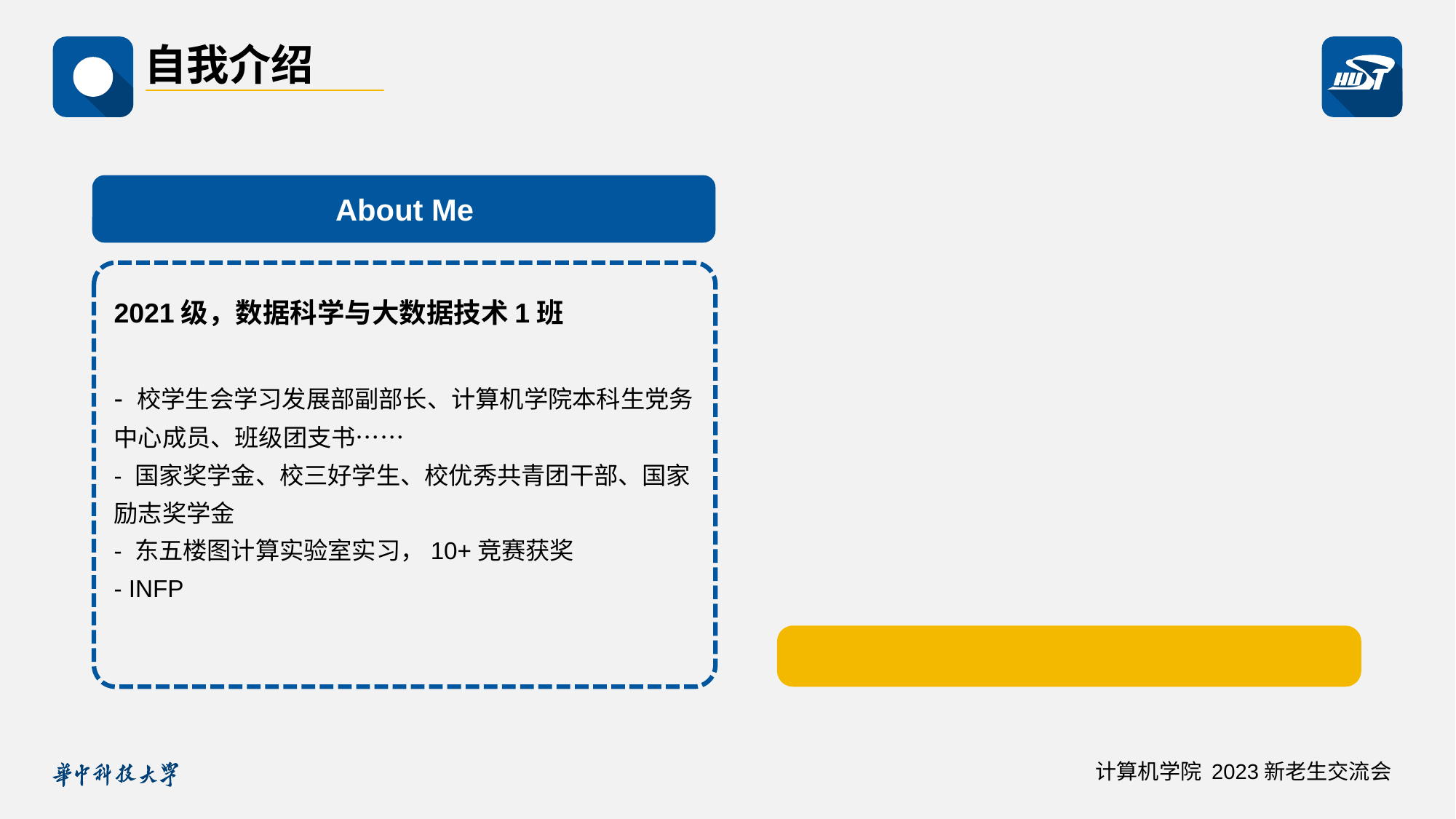

自我介绍

About Me
2021级，数据科学与大数据技术1班

- 校学生会学习发展部副部长、计算机学院本科生党务中心成员、班级团支书……
- 国家奖学金、校三好学生、校优秀共青团干部、国家励志奖学金
- 东五楼图计算实验室实习，10+竞赛获奖
- INFP